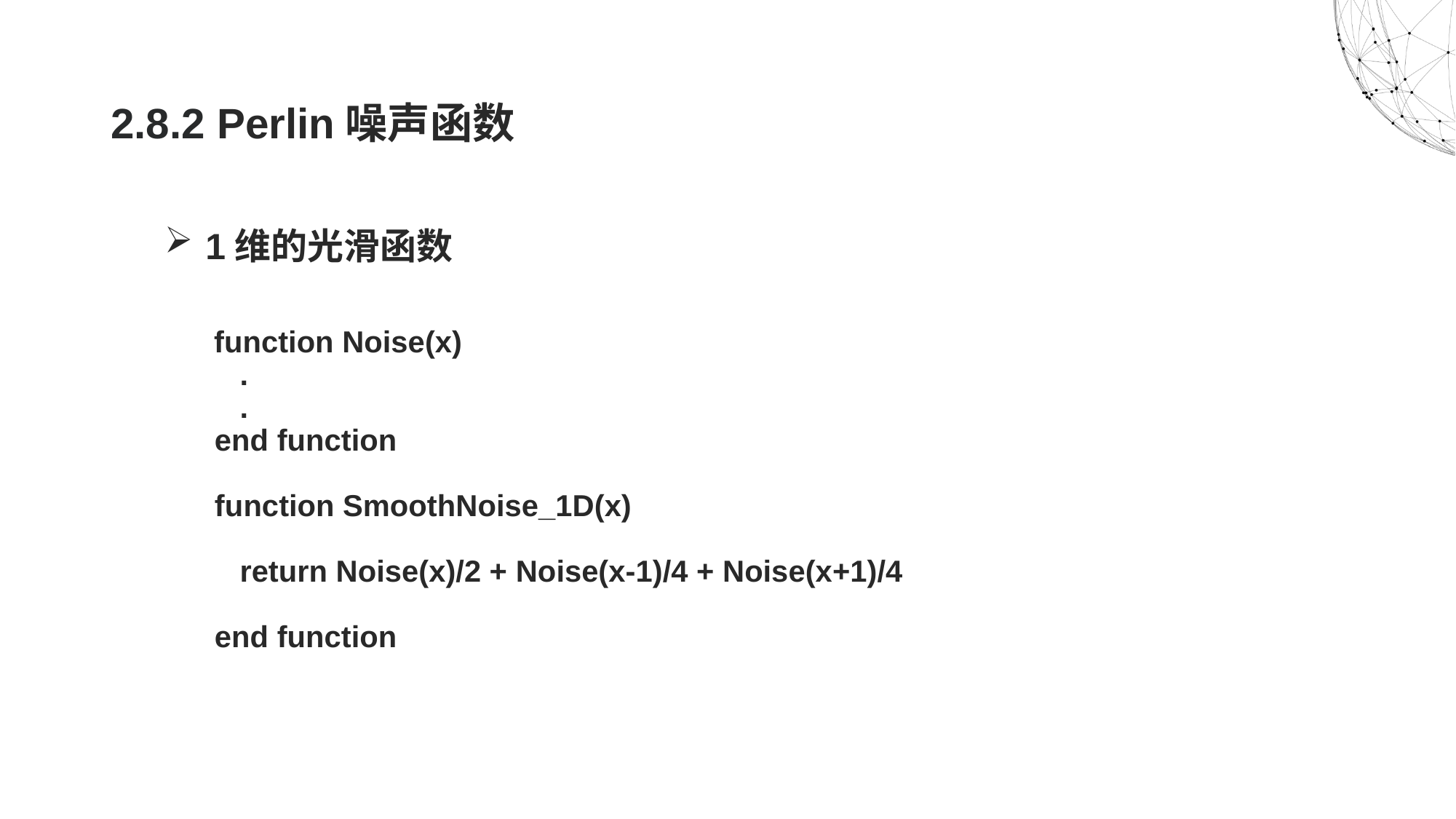

2.8.2 Perlin噪声函数
1维的光滑函数

 function Noise(x)
    .
    .
 end function
 
 function SmoothNoise_1D(x)
 
    return Noise(x)/2 + Noise(x-1)/4 + Noise(x+1)/4
 
 end function